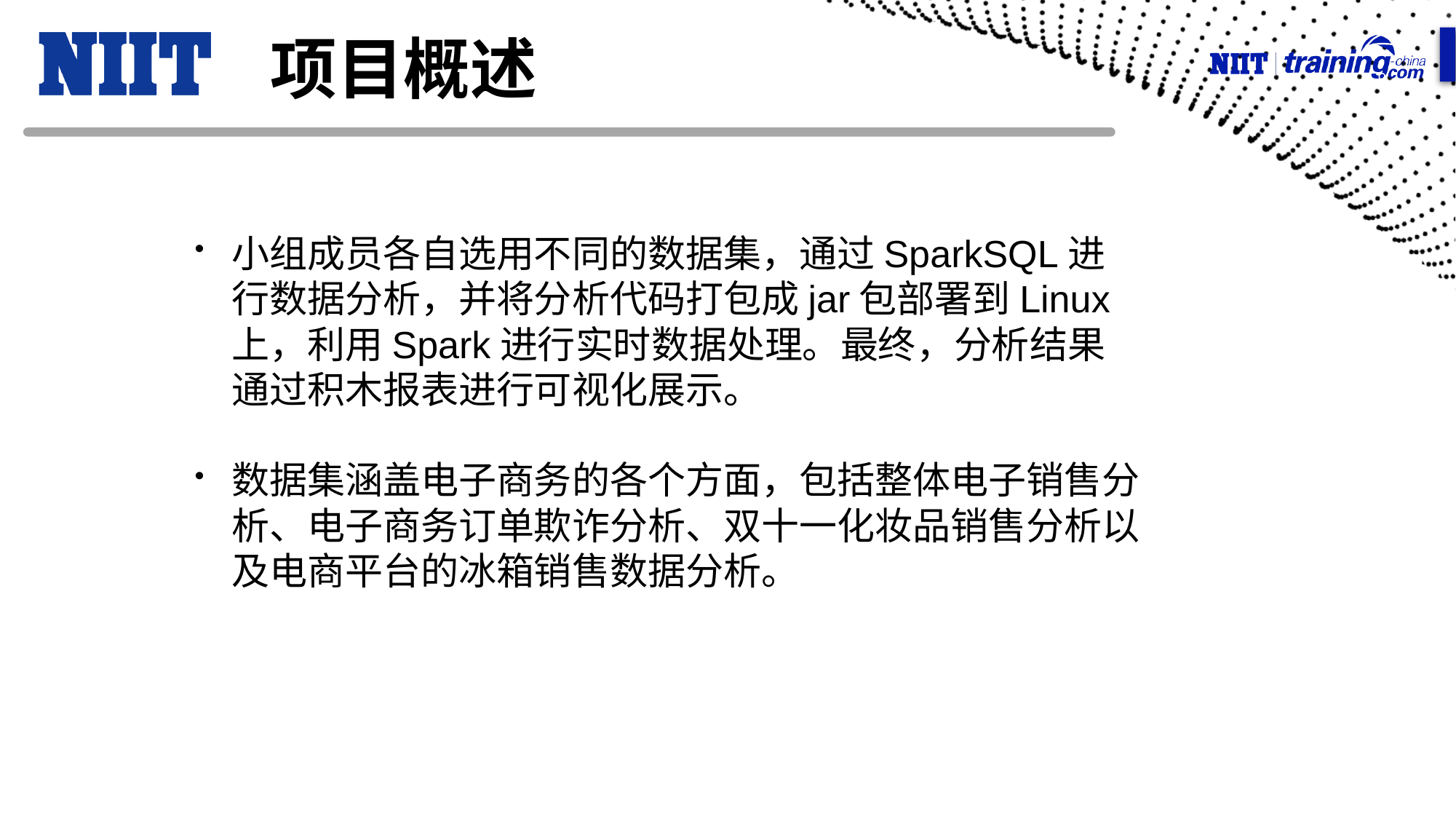

项目概述

小组成员各自选用不同的数据集，通过SparkSQL进行数据分析，并将分析代码打包成jar包部署到Linux上，利用Spark进行实时数据处理。最终，分析结果通过积木报表进行可视化展示。
数据集涵盖电子商务的各个方面，包括整体电子销售分析、电子商务订单欺诈分析、双十一化妆品销售分析以及电商平台的冰箱销售数据分析。